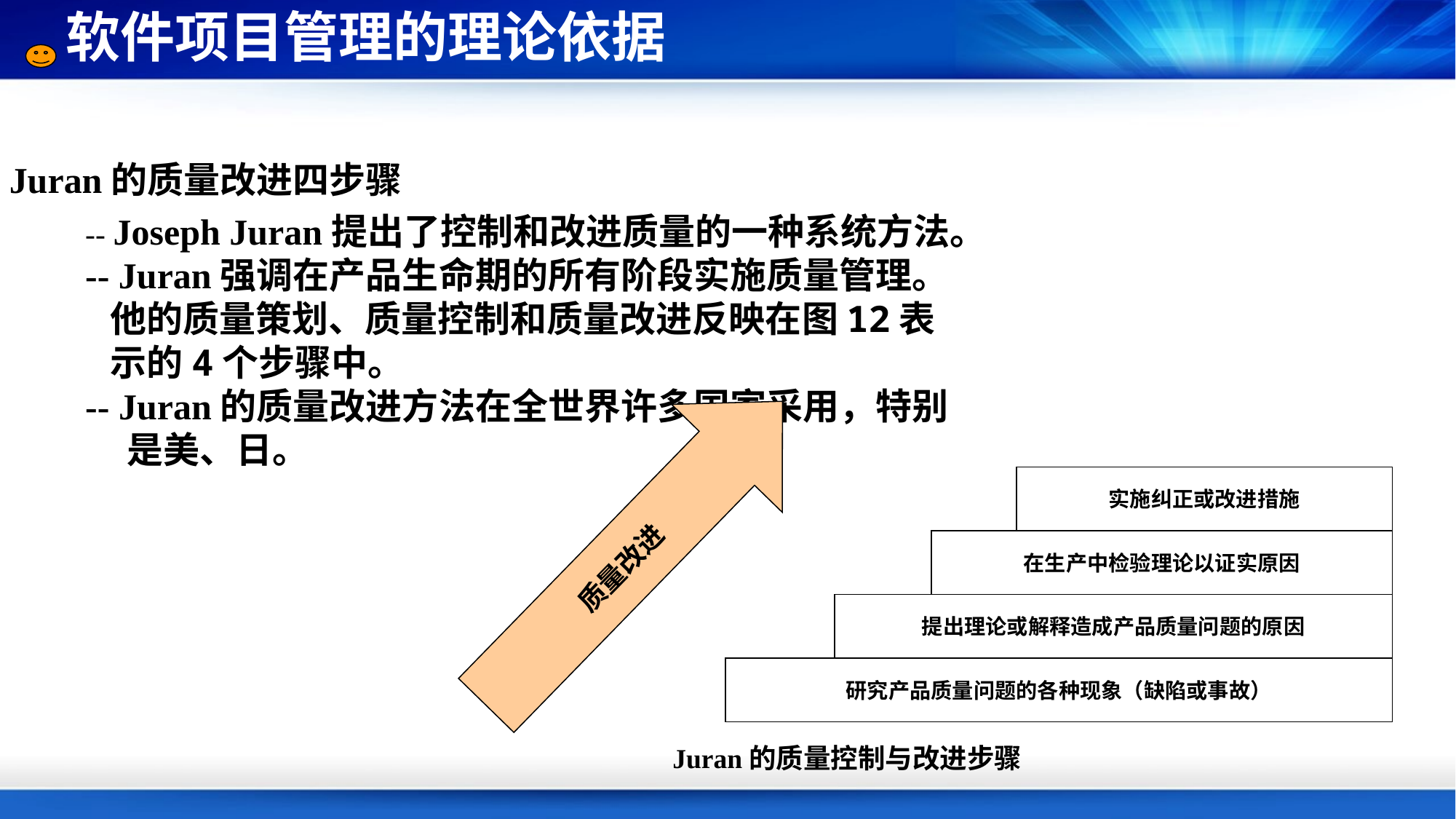

软件项目管理的理论依据

Juran的质量改进四步骤
-- Joseph Juran提出了控制和改进质量的一种系统方法。
-- Juran强调在产品生命期的所有阶段实施质量管理。
  他的质量策划、质量控制和质量改进反映在图12表
  示的4个步骤中。
-- Juran的质量改进方法在全世界许多国家采用，特别
    是美、日。
实施纠正或改进措施
质量改进
在生产中检验理论以证实原因
提出理论或解释造成产品质量问题的原因
研究产品质量问题的各种现象（缺陷或事故）
Juran的质量控制与改进步骤